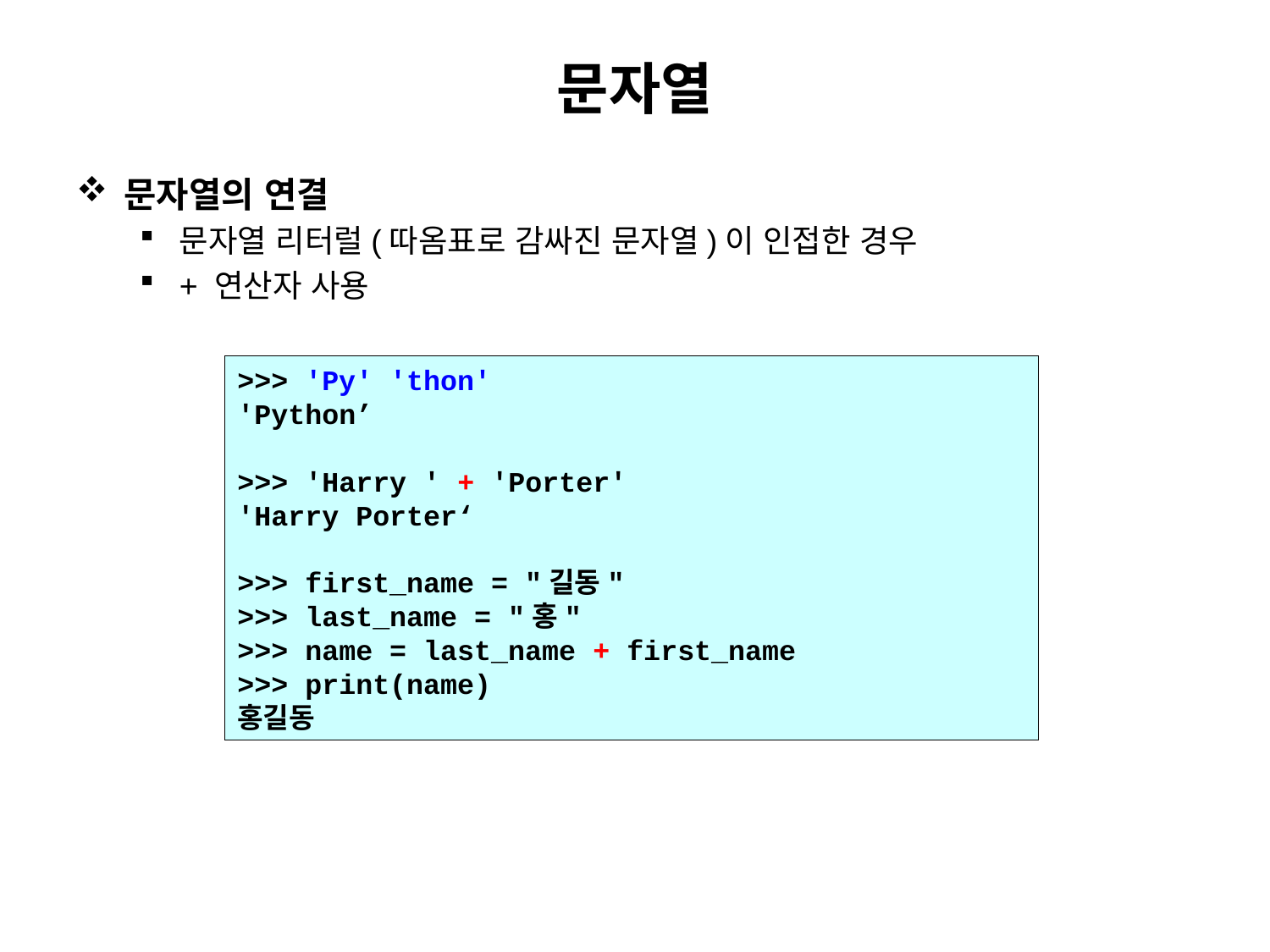

# 문자열
문자열의 연결
문자열 리터럴(따옴표로 감싸진 문자열)이 인접한 경우
+ 연산자 사용
>>> 'Py' 'thon'
'Python’

>>> 'Harry ' + 'Porter'
'Harry Porter‘

>>> first_name = "길동"
>>> last_name = "홍"
>>> name = last_name + first_name
>>> print(name)
홍길동